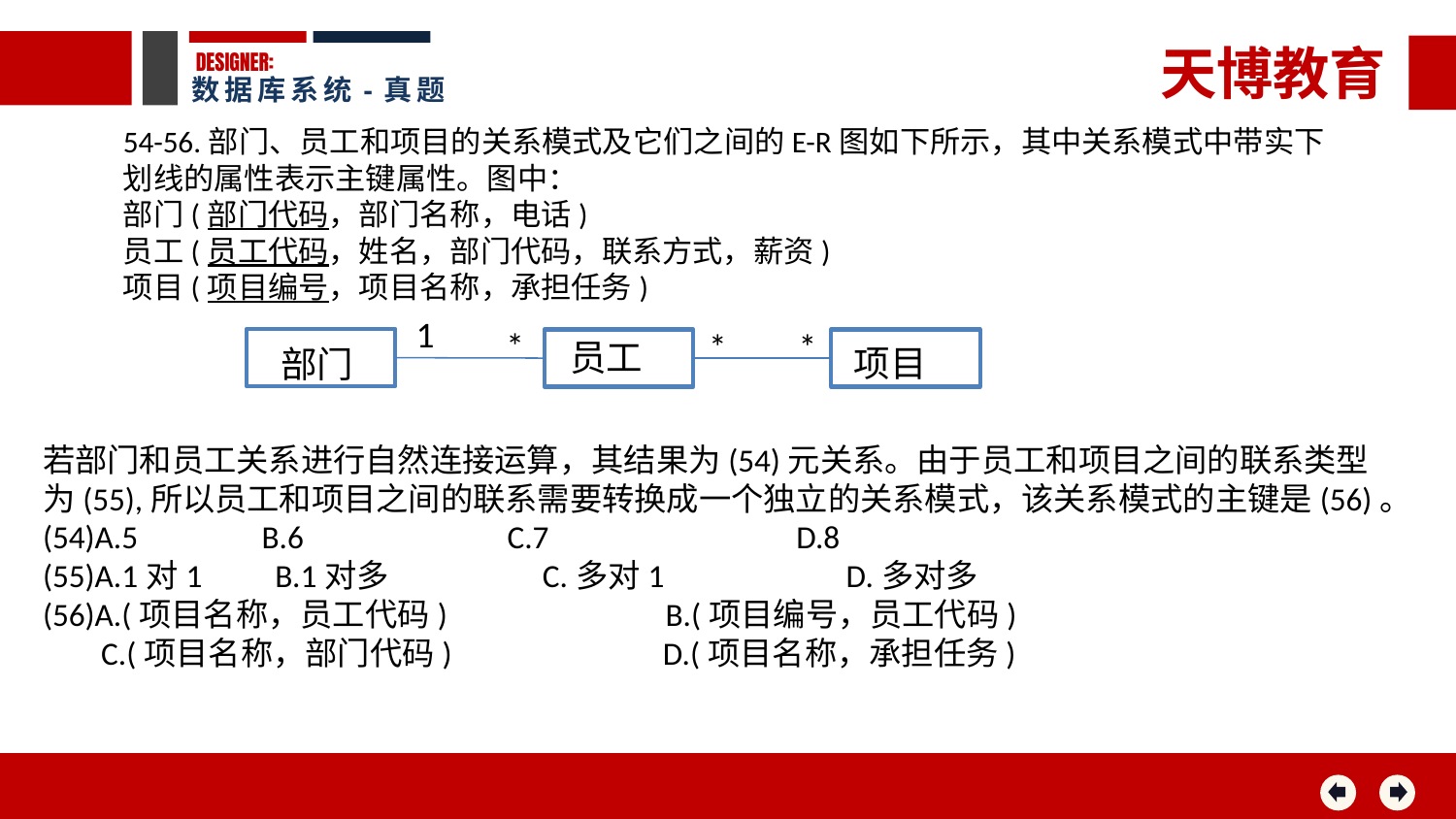

天博教育
DESIGNER:
数据库系统-真题
54-56.部门、员工和项目的关系模式及它们之间的E-R图如下所示，其中关系模式中带实下划线的属性表示主键属性。图中：
部门(部门代码，部门名称，电话)
员工(员工代码，姓名，部门代码，联系方式，薪资)
项目(项目编号，项目名称，承担任务)
1
*
*
*
员工

项目
部门
若部门和员工关系进行自然连接运算，其结果为(54)元关系。由于员工和项目之间的联系类型
为(55),所以员工和项目之间的联系需要转换成一个独立的关系模式，该关系模式的主键是(56)。
(54)A.5                 B.6                            C.7                                  D.8
(55)A.1对1          B.1对多                    C.多对1                         D.多对多
(56)A.(项目名称，员工代码)                              B.(项目编号，员工代码)
        C.(项目名称，部门代码)                             D.(项目名称，承担任务)